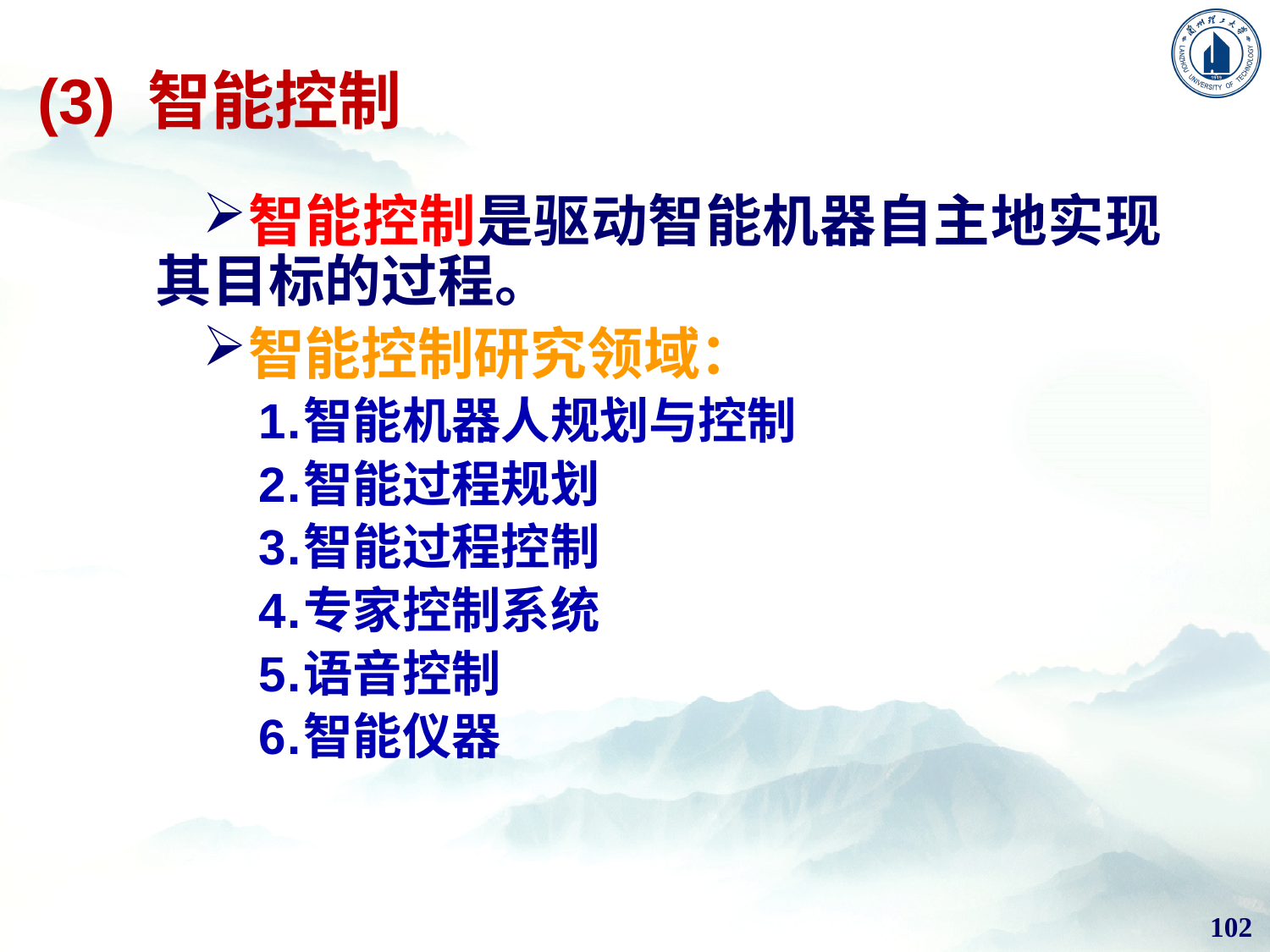

# (3) 智能控制
智能控制是驱动智能机器自主地实现其目标的过程。
智能控制研究领域：
智能机器人规划与控制
智能过程规划
智能过程控制
专家控制系统
语音控制
智能仪器

102